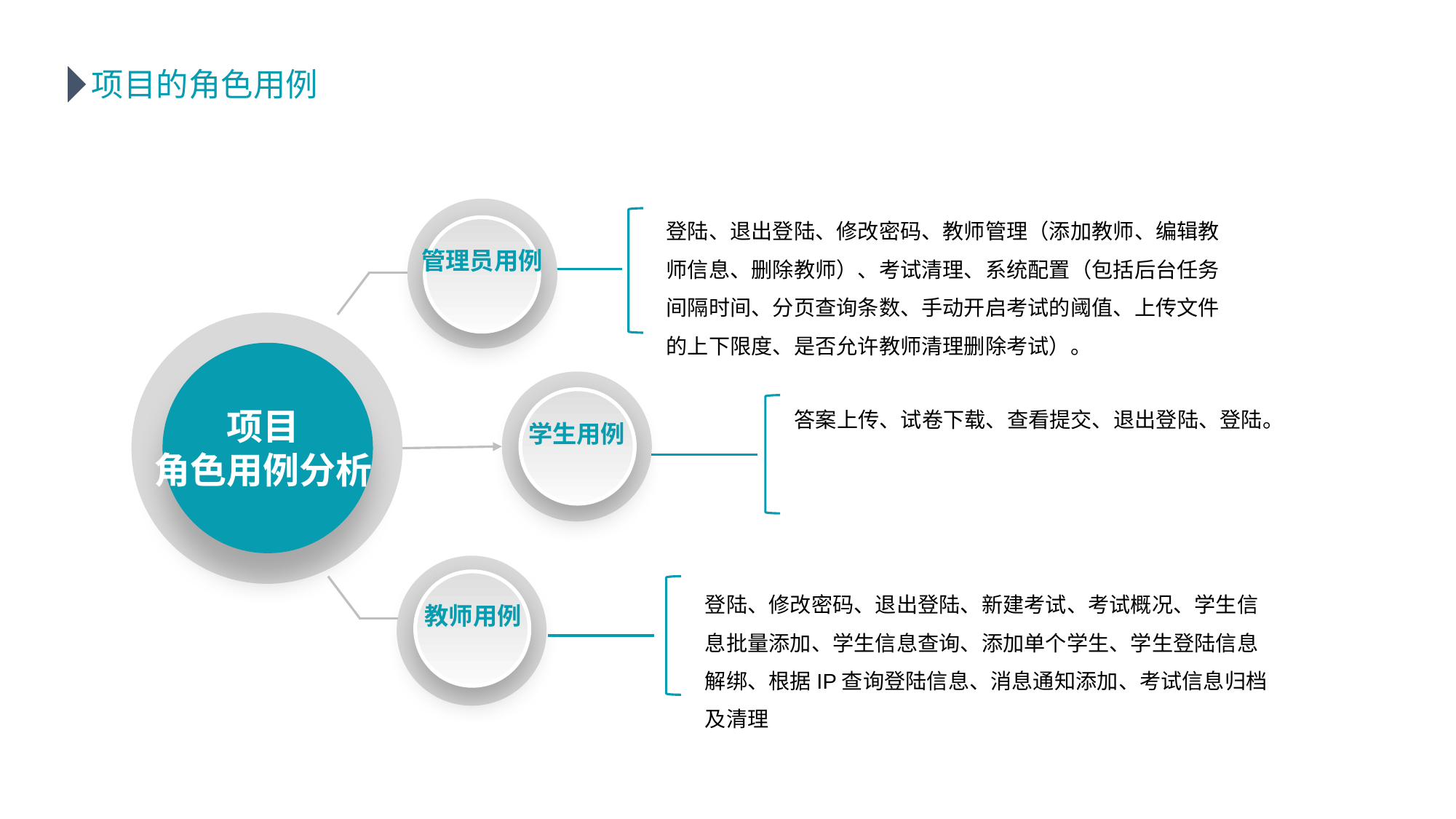

项目的角色用例

登陆、退出登陆、修改密码、教师管理（添加教师、编辑教师信息、删除教师）、考试清理、系统配置（包括后台任务间隔时间、分页查询条数、手动开启考试的阈值、上传文件的上下限度、是否允许教师清理删除考试）。

管理员用例

项目
角色用例分析

学生用例
答案上传、试卷下载、查看提交、退出登陆、登陆。

教师用例

登陆、修改密码、退出登陆、新建考试、考试概况、学生信息批量添加、学生信息查询、添加单个学生、学生登陆信息解绑、根据IP查询登陆信息、消息通知添加、考试信息归档及清理